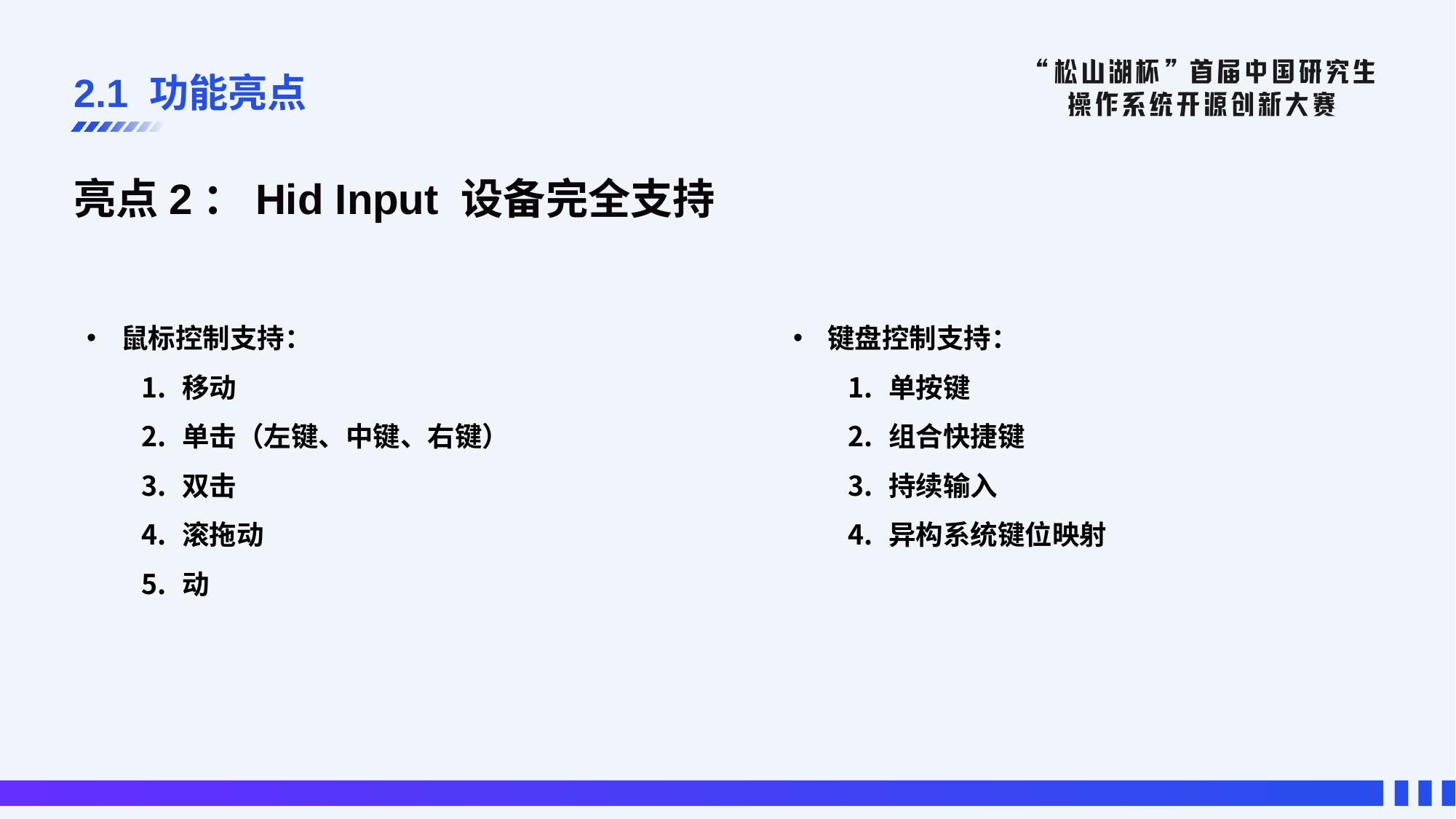

# 2.1 功能亮点
亮点2：Hid Input 设备完全支持
鼠标控制支持：
移动
单击（左键、中键、右键）
双击
滚拖动
动

键盘控制支持：
单按键
组合快捷键
持续输入
异构系统键位映射